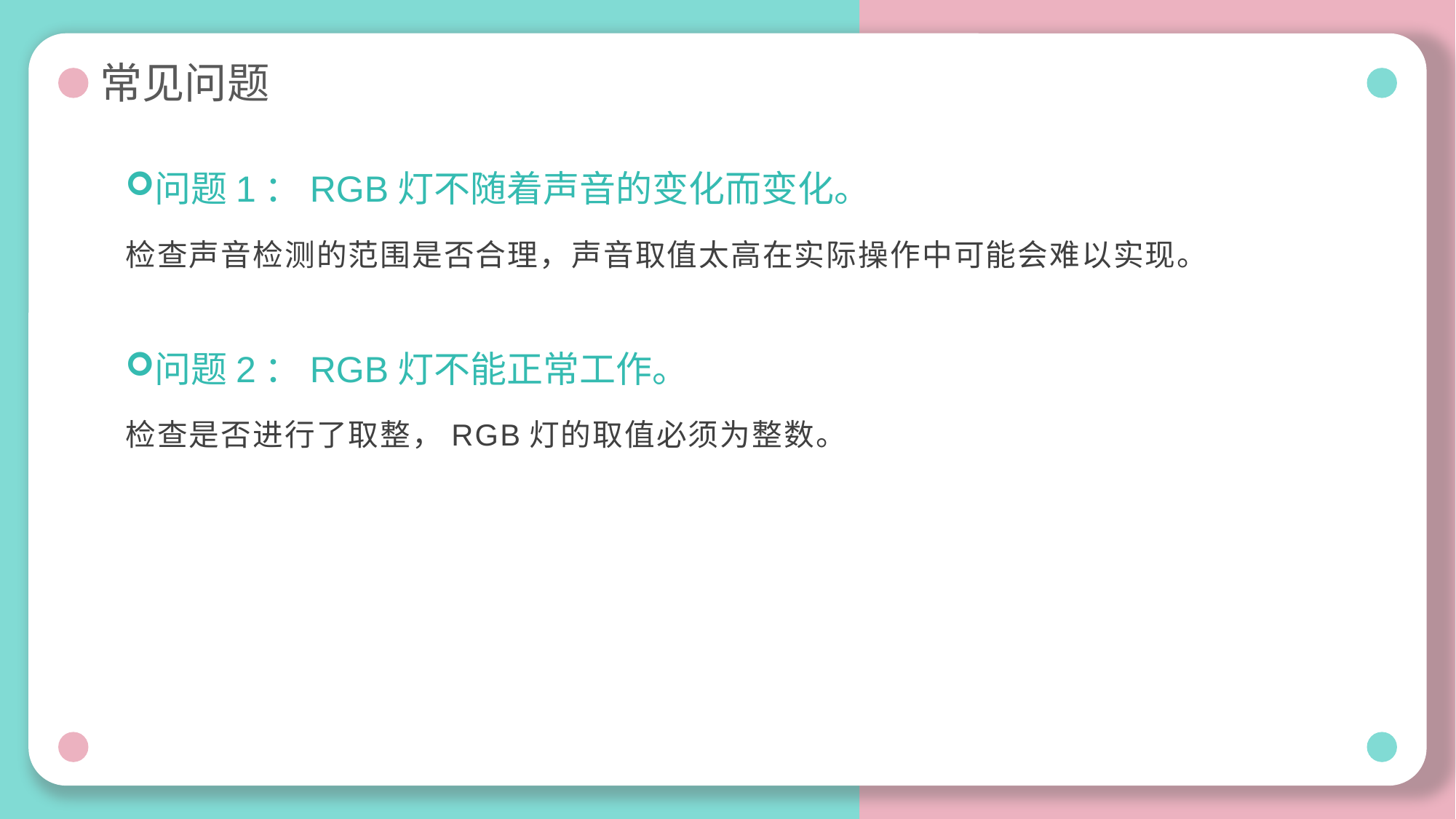

# 常见问题
问题1：RGB灯不随着声音的变化而变化。
检查声音检测的范围是否合理，声音取值太高在实际操作中可能会难以实现。

问题2：RGB灯不能正常工作。
检查是否进行了取整，RGB灯的取值必须为整数。